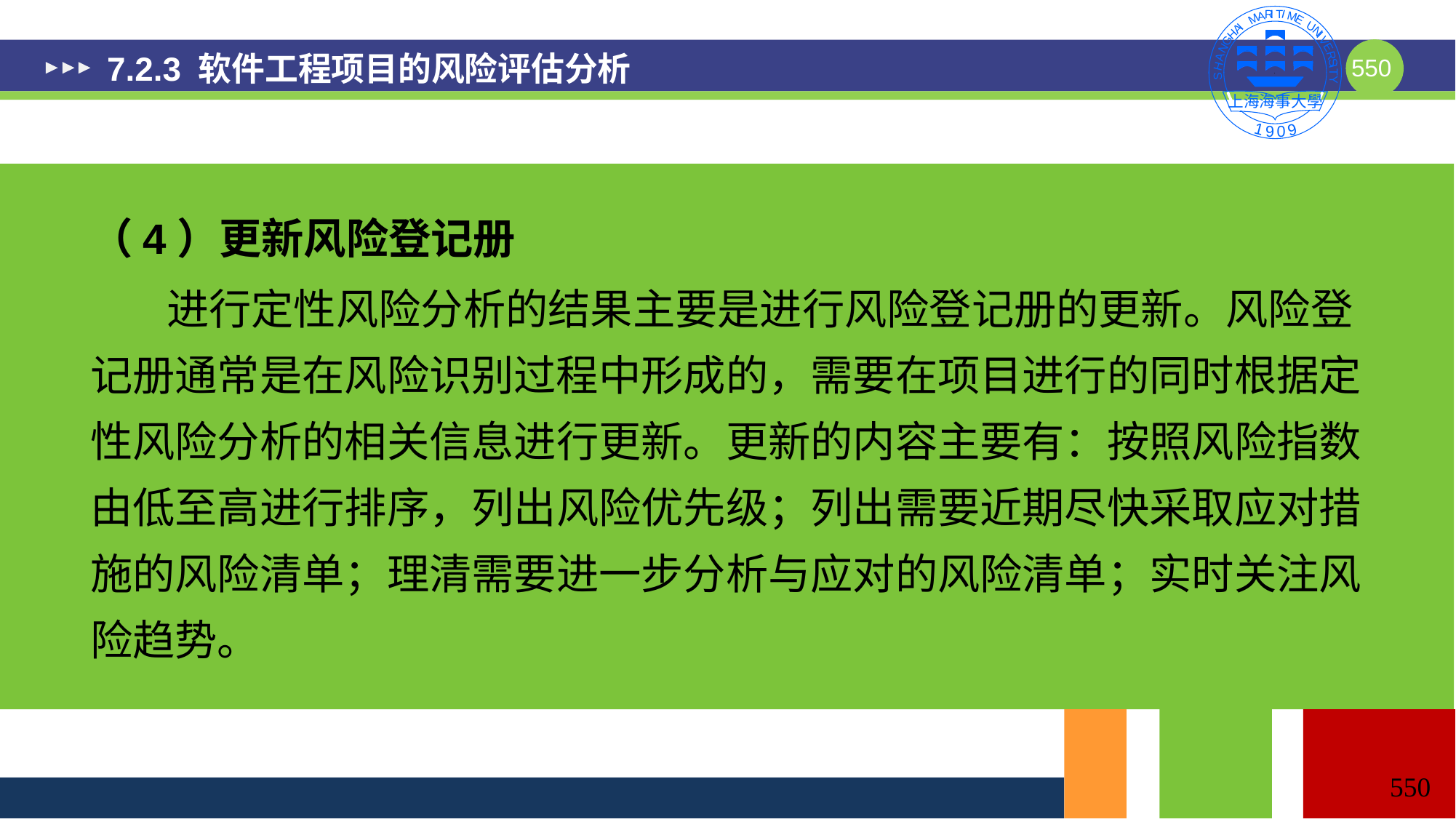

# 7.2.3 软件工程项目的风险评估分析

（4）更新风险登记册
       进行定性风险分析的结果主要是进行风险登记册的更新。风险登记册通常是在风险识别过程中形成的，需要在项目进行的同时根据定性风险分析的相关信息进行更新。更新的内容主要有：按照风险指数由低至高进行排序，列出风险优先级；列出需要近期尽快采取应对措施的风险清单；理清需要进一步分析与应对的风险清单；实时关注风险趋势。

550

550